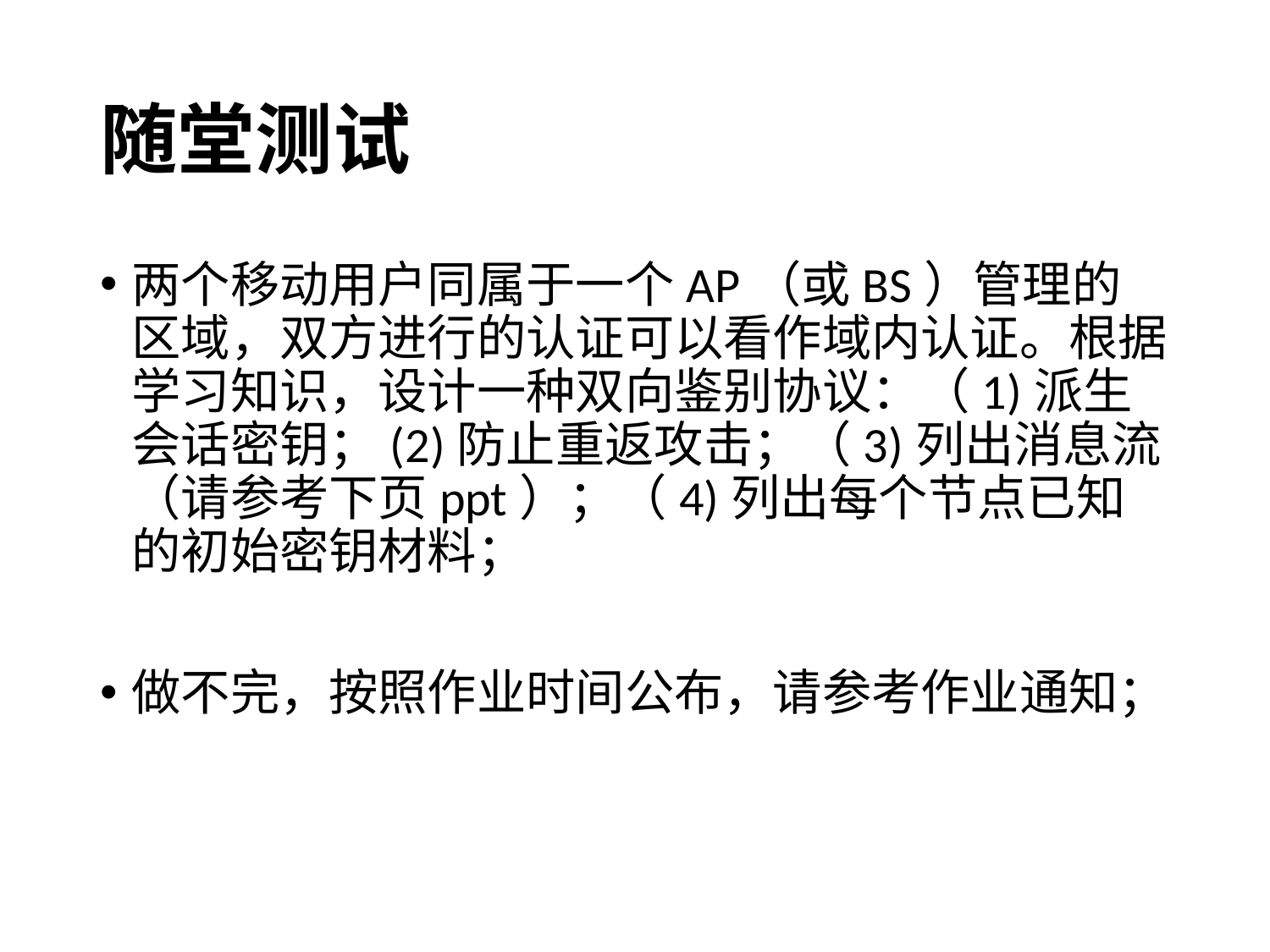

# 随堂测试
两个移动用户同属于一个AP（或BS）管理的区域，双方进行的认证可以看作域内认证。根据学习知识，设计一种双向鉴别协议：（1)派生会话密钥；(2)防止重返攻击；（3)列出消息流（请参考下页ppt）；（4)列出每个节点已知的初始密钥材料；

做不完，按照作业时间公布，请参考作业通知；